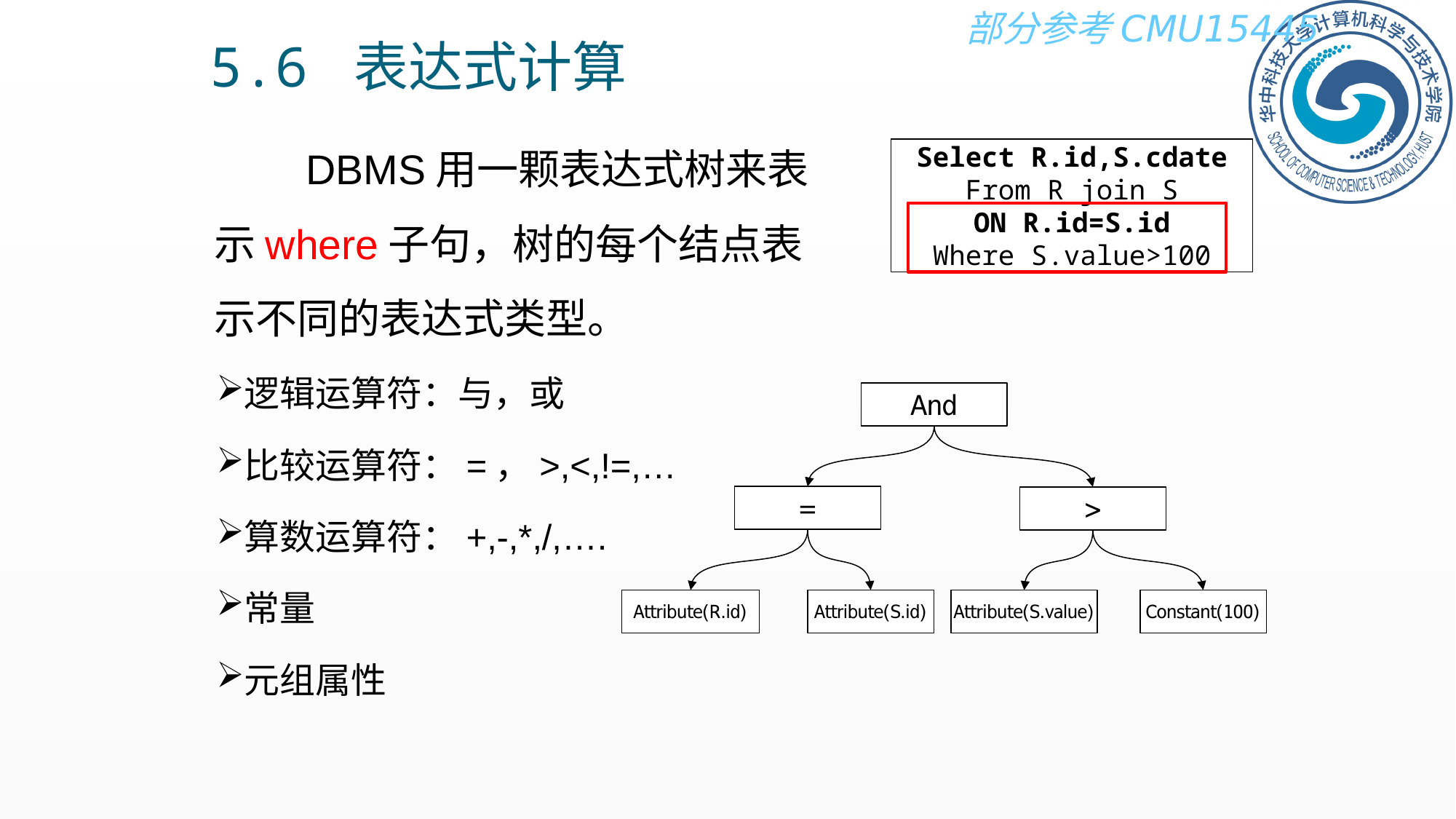

5.6 表达式计算
        DBMS用一颗表达式树来表示where子句，树的每个结点表示不同的表达式类型。
逻辑运算符：与，或
比较运算符：=，>,<,!=,…
算数运算符：+,-,*,/,….
常量
元组属性
Select R.id,S.cdate
From R join S
ON R.id=S.id
Where S.value>100

And
=
>
Attribute(R.id)
Attribute(S.id)
Attribute(S.value)
Constant(100)
174